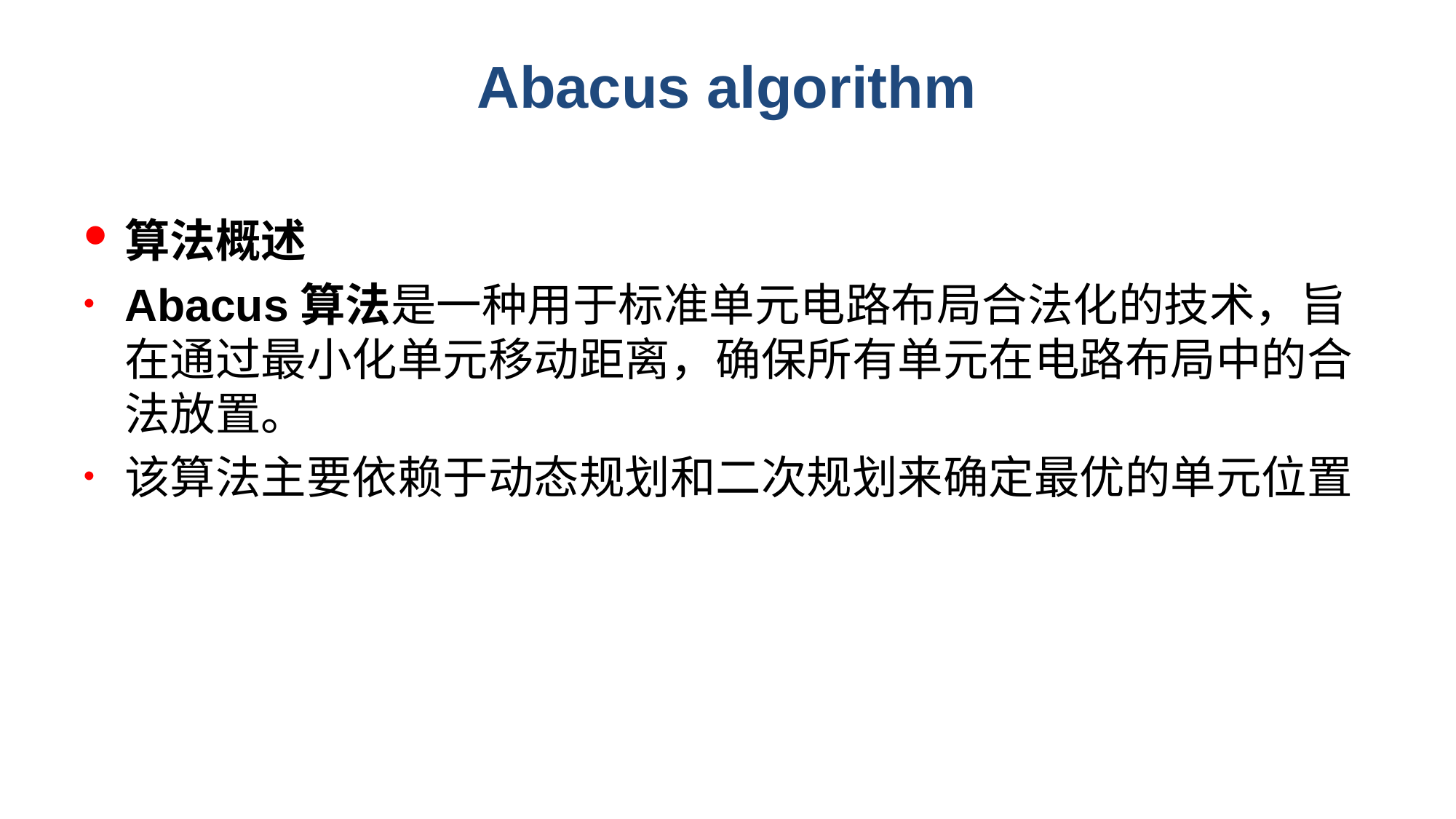

# Abacus algorithm

算法概述
Abacus算法是一种用于标准单元电路布局合法化的技术，旨在通过最小化单元移动距离，确保所有单元在电路布局中的合法放置。
该算法主要依赖于动态规划和二次规划来确定最优的单元位置